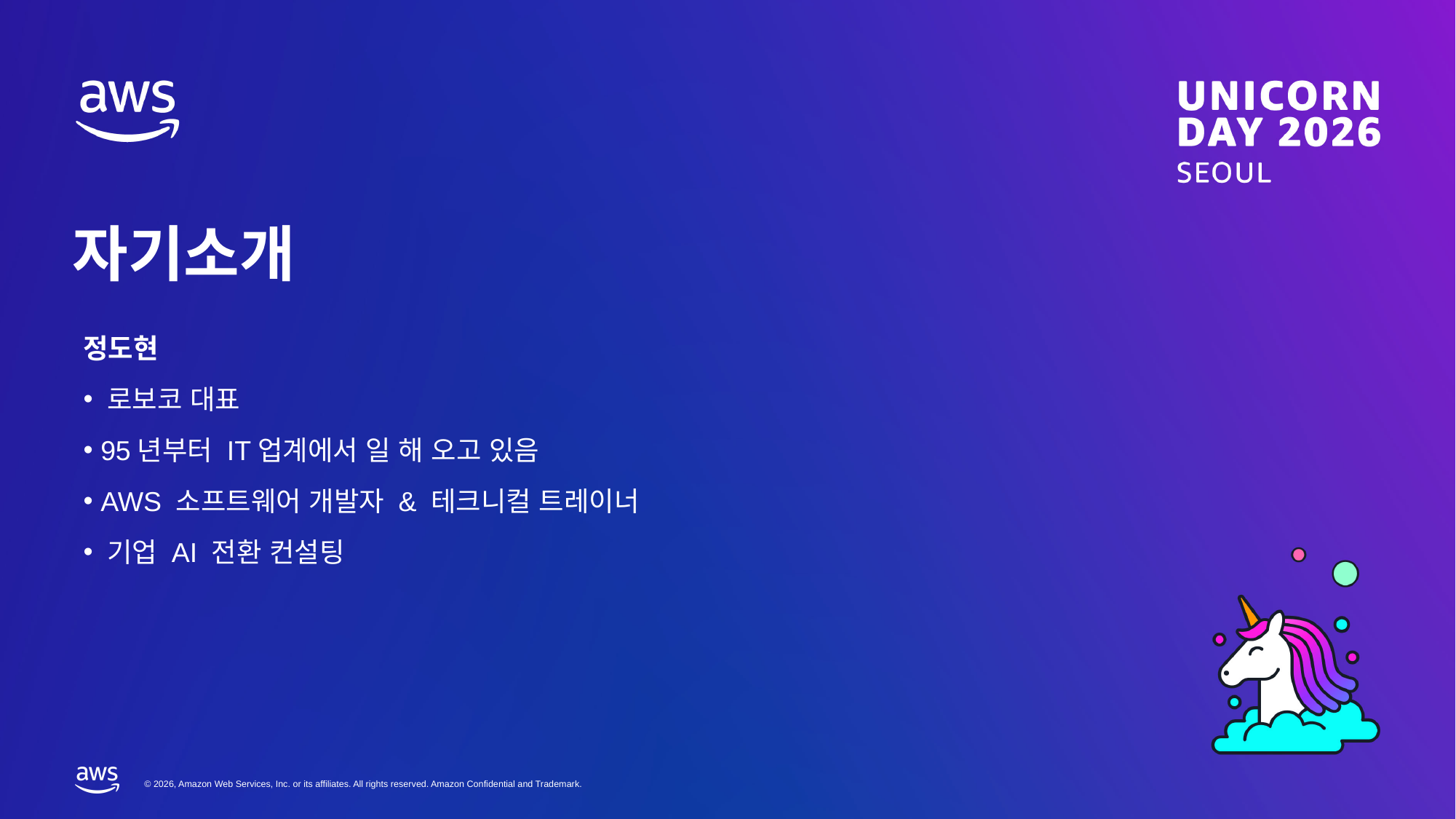

# 자기소개
정도현
 로보코 대표
 95년부터 IT업계에서 일 해 오고 있음
 AWS 소프트웨어 개발자 & 테크니컬 트레이너
 기업 AI 전환 컨설팅